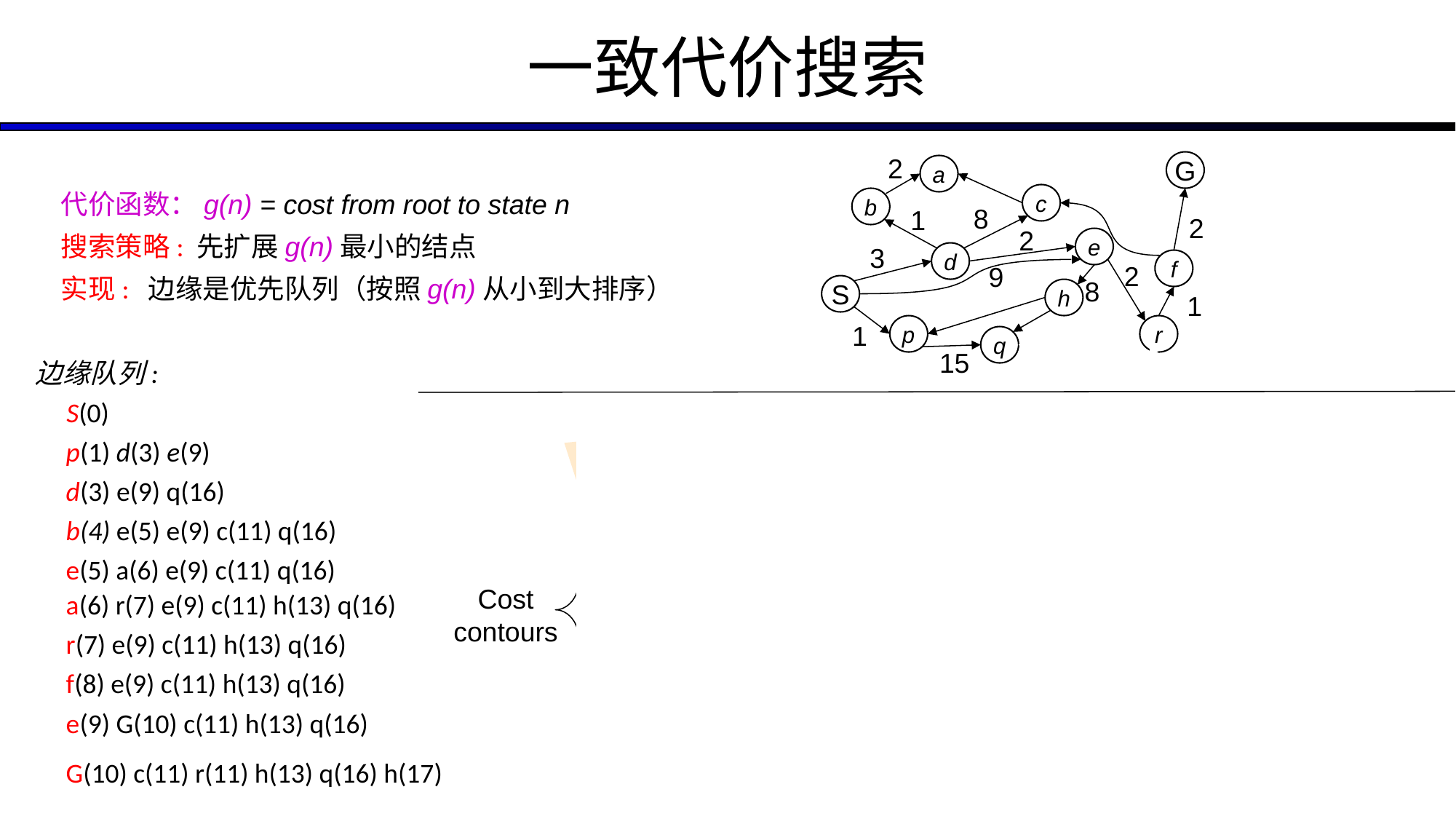

# 一致代价搜索
2
G
a
c
b
e
d
f
S
h
p
r
q
代价函数：g(n) = cost from root to state n
搜索策略: 先扩展g(n)最小的结点
实现:  边缘是优先队列（按照g(n)从小到大排序）
8
1
2
2
3
2
9
8
1
1
15
边缘队列:
S(0)

0

S
e
h
r
p
q
f
q
c
G
a
p
d
q
e
h
r
p
q
f
q
c
G
a
b
c
a
a

p(1) d(3) e(9)

1
9

3

d(3) e(9) q(16)

b(4) e(5) e(9) c(11) q(16)
16
11
5
17
4

11
e(5) a(6) e(9) c(11) q(16)
Cost contours
7
6
13
a(6) r(7) e(9) c(11) h(13) q(16)

r(7) e(9) c(11) h(13) q(16)
8

f(8) e(9) c(11) h(13) q(16)
e(9) G(10) c(11) h(13) q(16)
11
10

G(10) c(11) r(11) h(13) q(16) h(17)